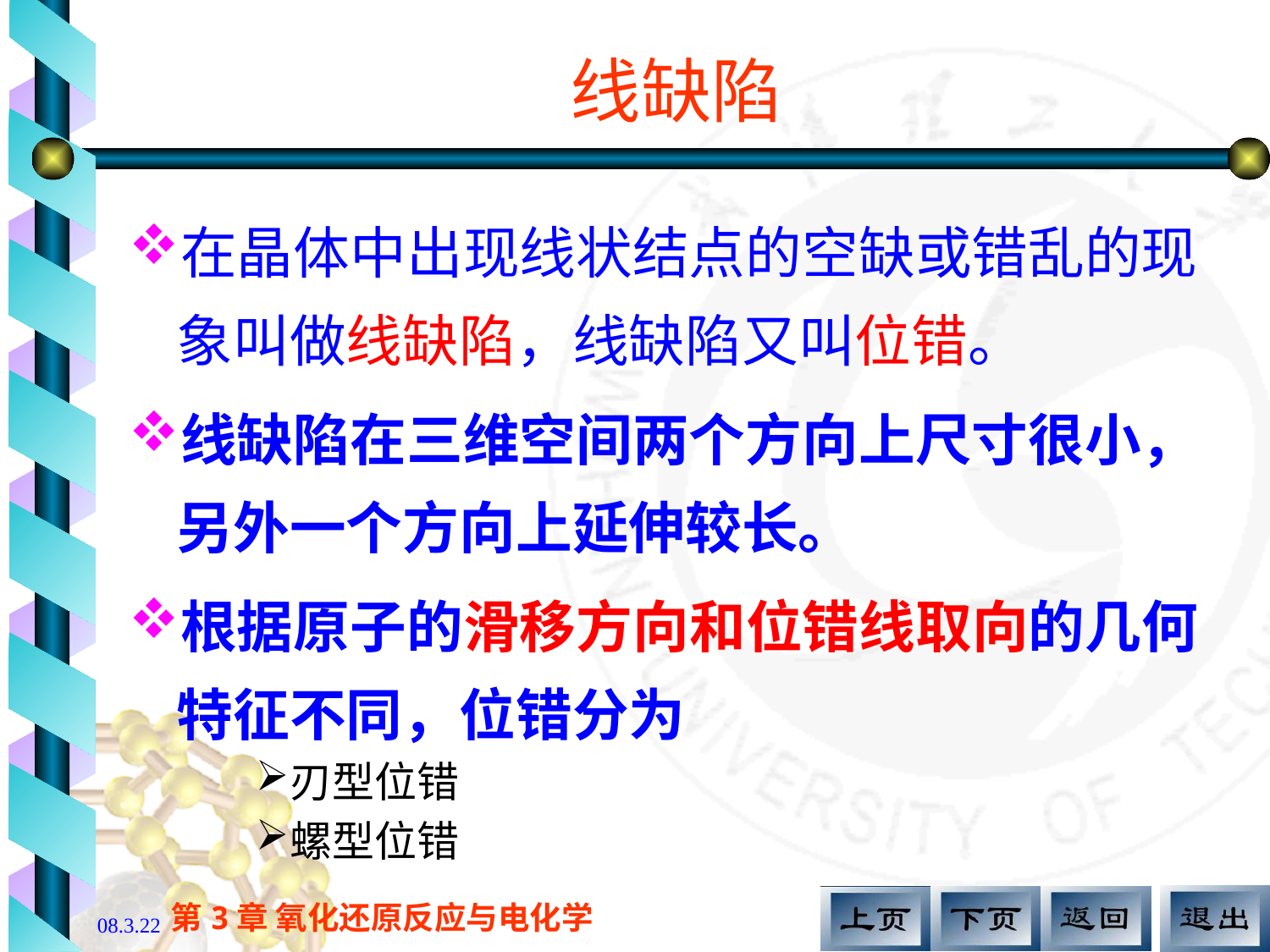

# 线缺陷
在晶体中出现线状结点的空缺或错乱的现象叫做线缺陷，线缺陷又叫位错。
线缺陷在三维空间两个方向上尺寸很小，另外一个方向上延伸较长。
根据原子的滑移方向和位错线取向的几何特征不同，位错分为
刃型位错
螺型位错